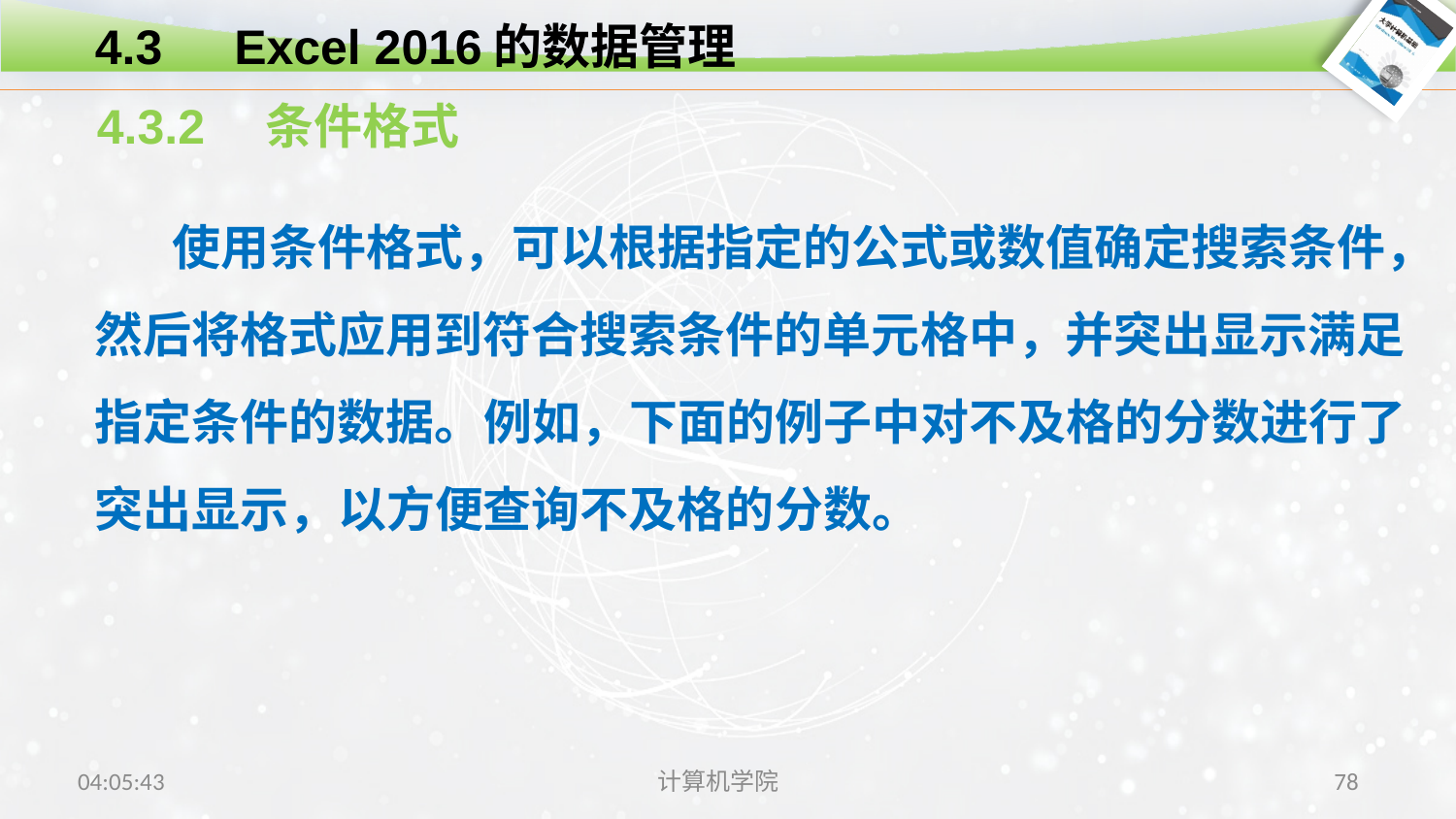

4.3　Excel 2016的数据管理
4.3.2　条件格式

      使用条件格式，可以根据指定的公式或数值确定搜索条件，然后将格式应用到符合搜索条件的单元格中，并突出显示满足指定条件的数据。例如，下面的例子中对不及格的分数进行了突出显示，以方便查询不及格的分数。